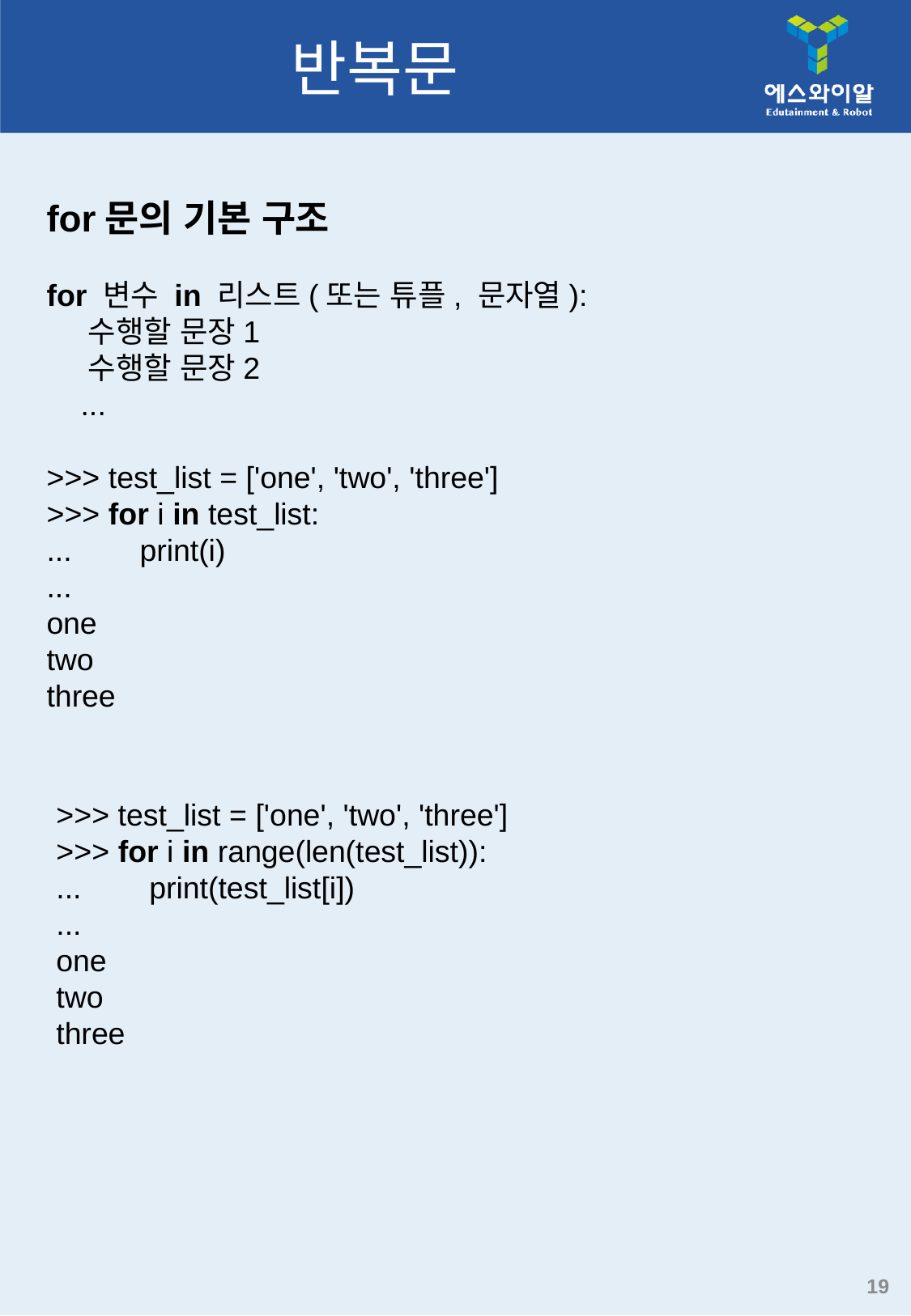

# 반복문
for문의 기본 구조

for 변수 in 리스트(또는 튜플, 문자열):
    수행할 문장1
    수행할 문장2
    ...
>>> test_list = ['one', 'two', 'three']
>>> for i in test_list:
...        print(i)
...
one
two
three

>>> test_list = ['one', 'two', 'three']
>>> for i in range(len(test_list)):
...        print(test_list[i])
...
one
two
three

19